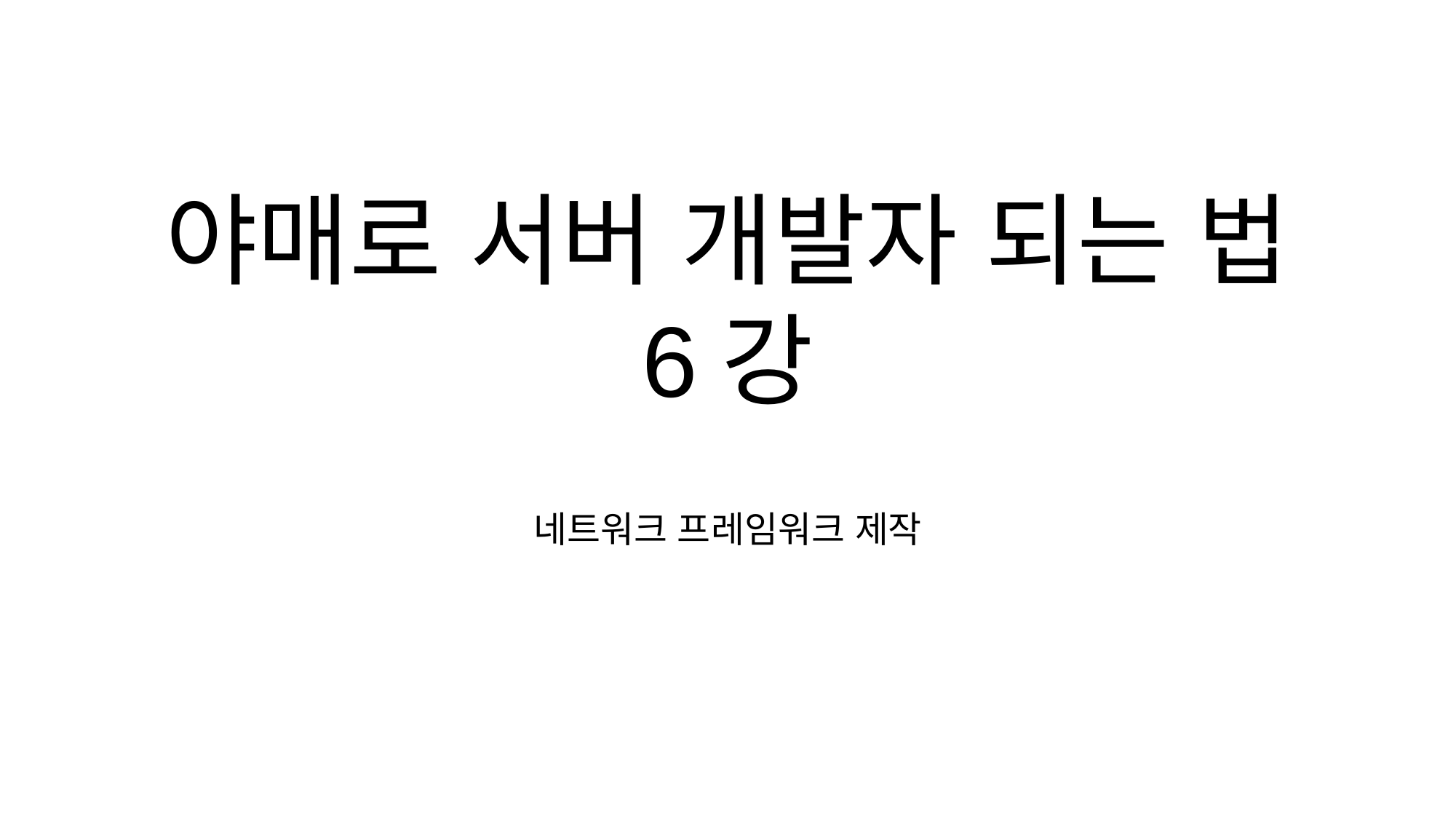

야매로 서버 개발자 되는 법
6강
네트워크 프레임워크 제작